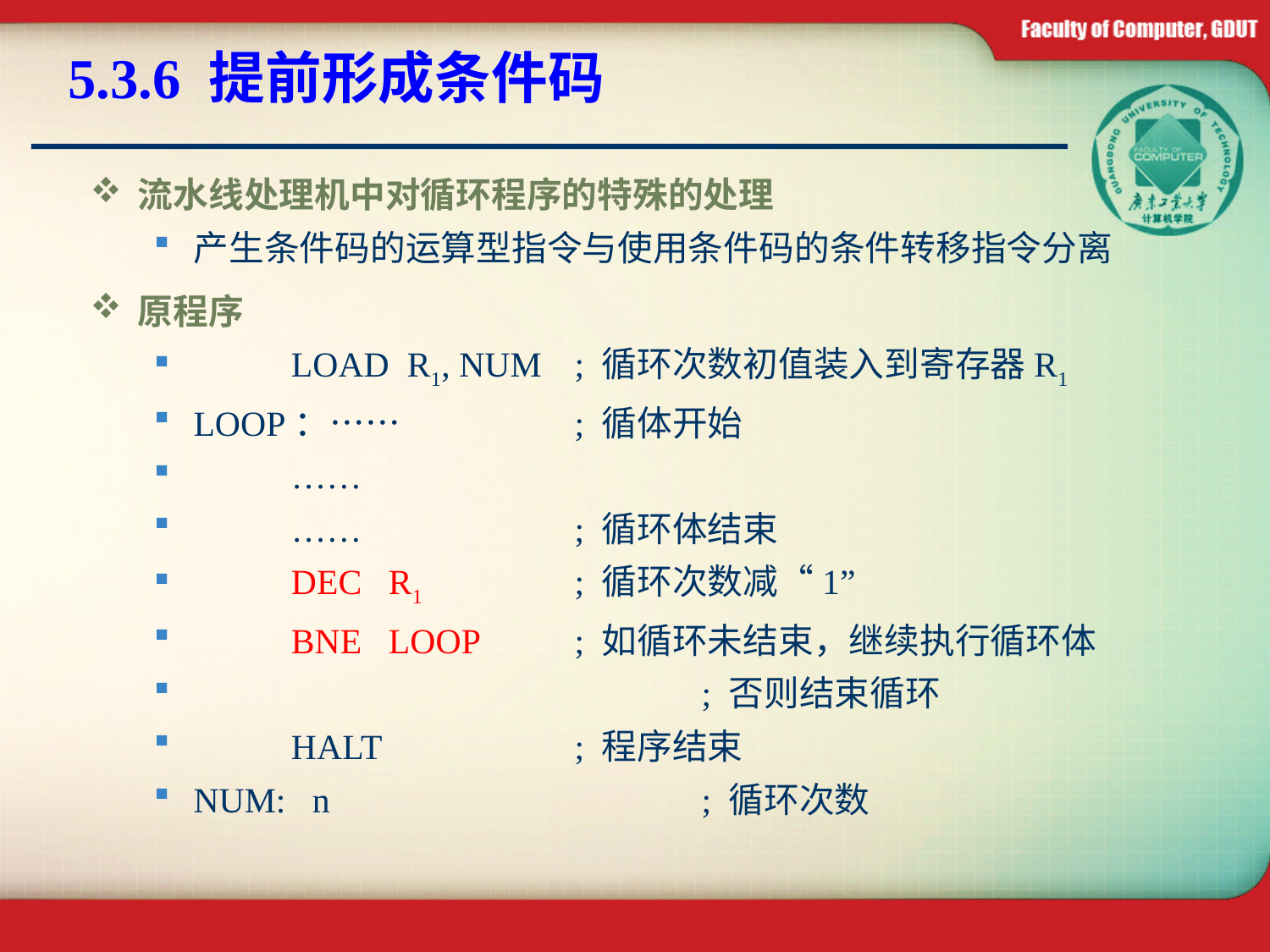

# 5.3.6 提前形成条件码
流水线处理机中对循环程序的特殊的处理
产生条件码的运算型指令与使用条件码的条件转移指令分离
原程序
           LOAD  R1, NUM	; 循环次数初值装入到寄存器R1
LOOP：……		; 循体开始
           ……
           ……		; 循环体结束
           DEC   R1      	; 循环次数减“1”
           BNE   LOOP    	; 如循环未结束，继续执行循环体
 				; 否则结束循环
           HALT          	; 程序结束
NUM:   n			; 循环次数